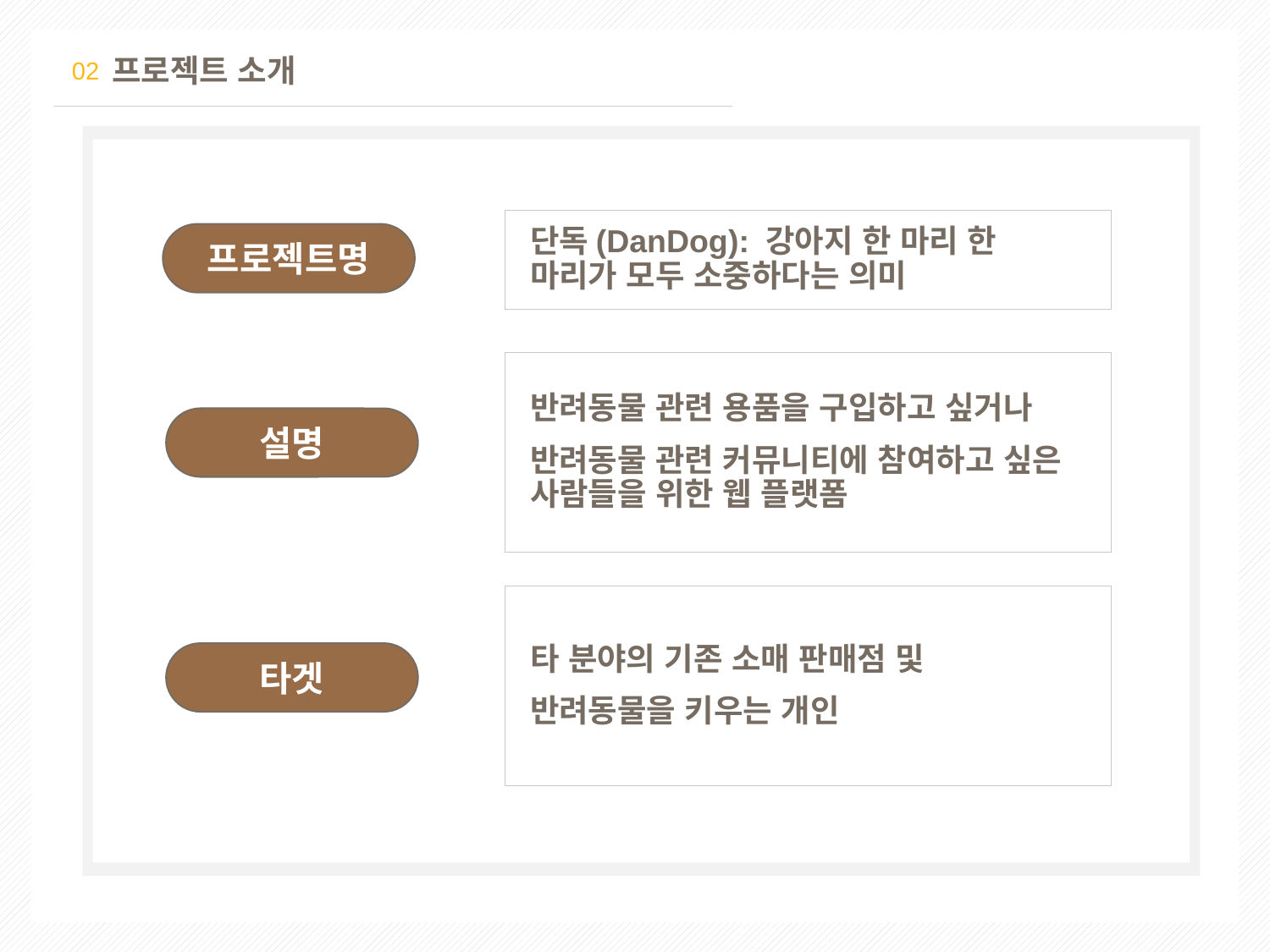

프로젝트 소개
02

단독(DanDog): 강아지 한 마리 한 마리가 모두 소중하다는 의미
프로젝트명
반려동물 관련 용품을 구입하고 싶거나
반려동물 관련 커뮤니티에 참여하고 싶은 사람들을 위한 웹 플랫폼
설명
타 분야의 기존 소매 판매점 및
반려동물을 키우는 개인
타겟